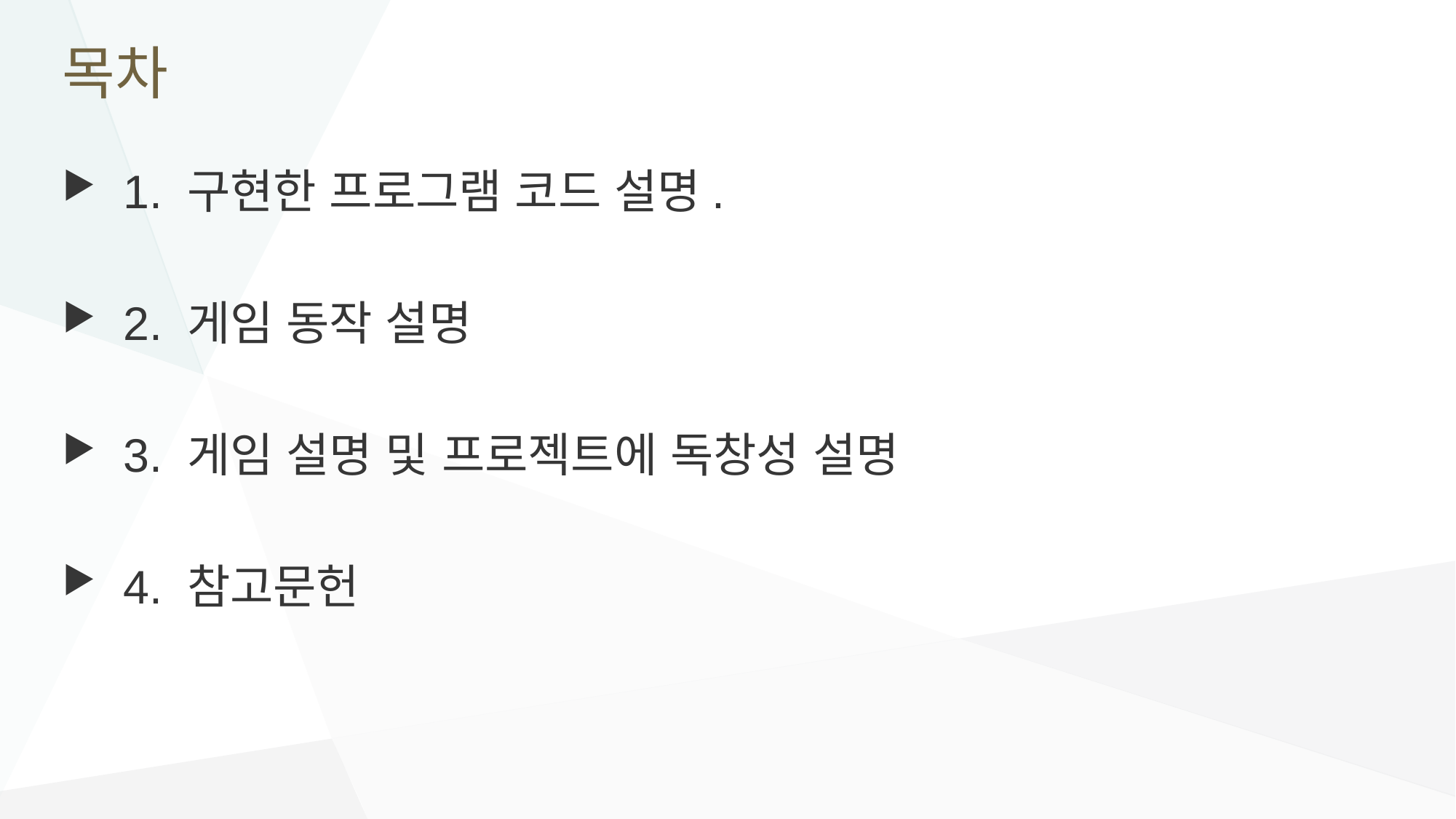

# 목차
  1. 구현한 프로그램 코드 설명.

  2. 게임 동작 설명

  3. 게임 설명 및 프로젝트에 독창성 설명

  4. 참고문헌